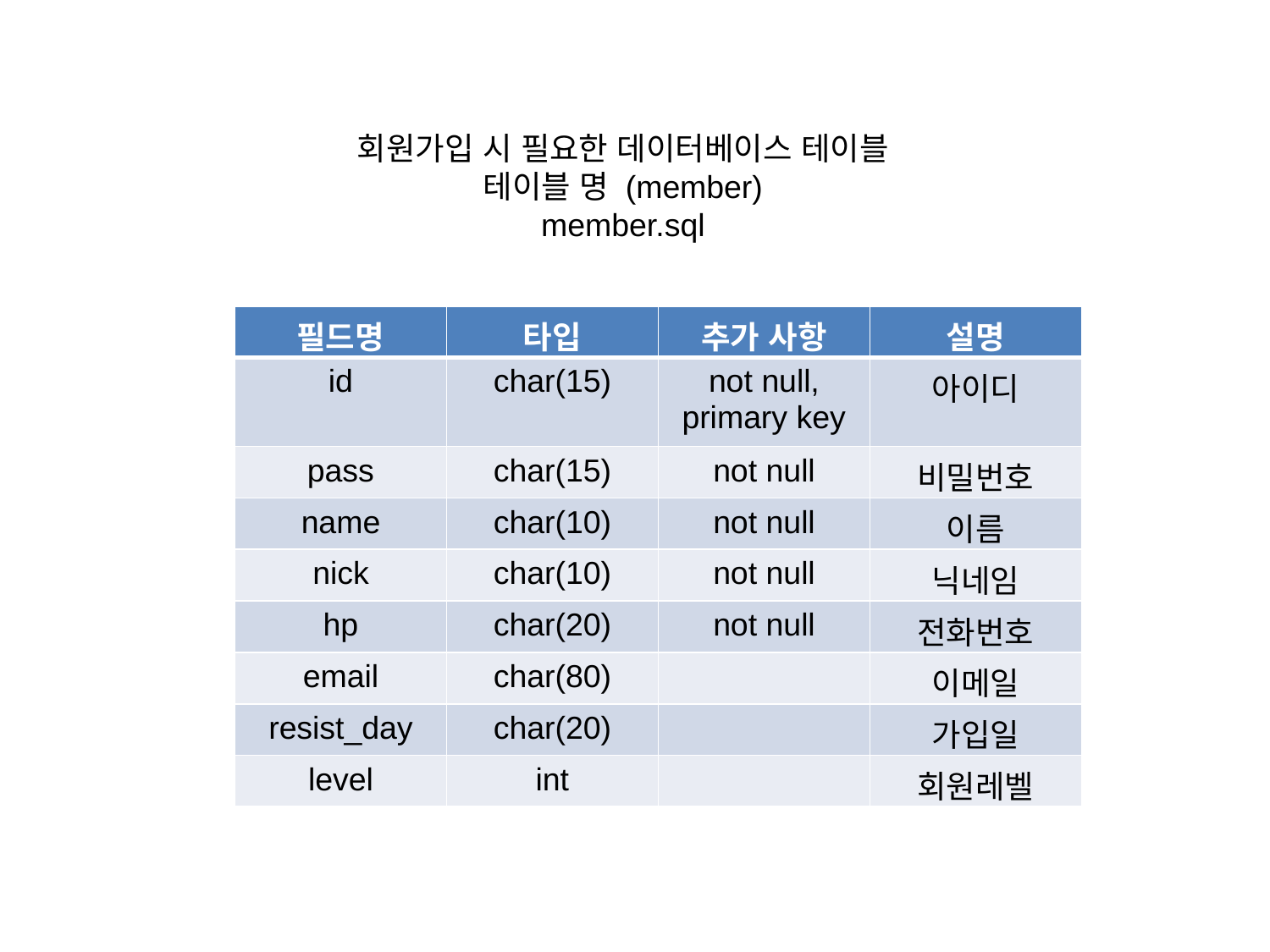

회원가입 시 필요한 데이터베이스 테이블
테이블 명 (member)
member.sql

| 필드명 | 타입 | 추가 사항 | 설명 |
| --- | --- | --- | --- |
| id | char(15) | not null, primary key | 아이디 |
| pass | char(15) | not null | 비밀번호 |
| name | char(10) | not null | 이름 |
| nick | char(10) | not null | 닉네임 |
| hp | char(20) | not null | 전화번호 |
| email | char(80) |  | 이메일 |
| resist\_day | char(20) |  | 가입일 |
| level | int |  | 회원레벨 |